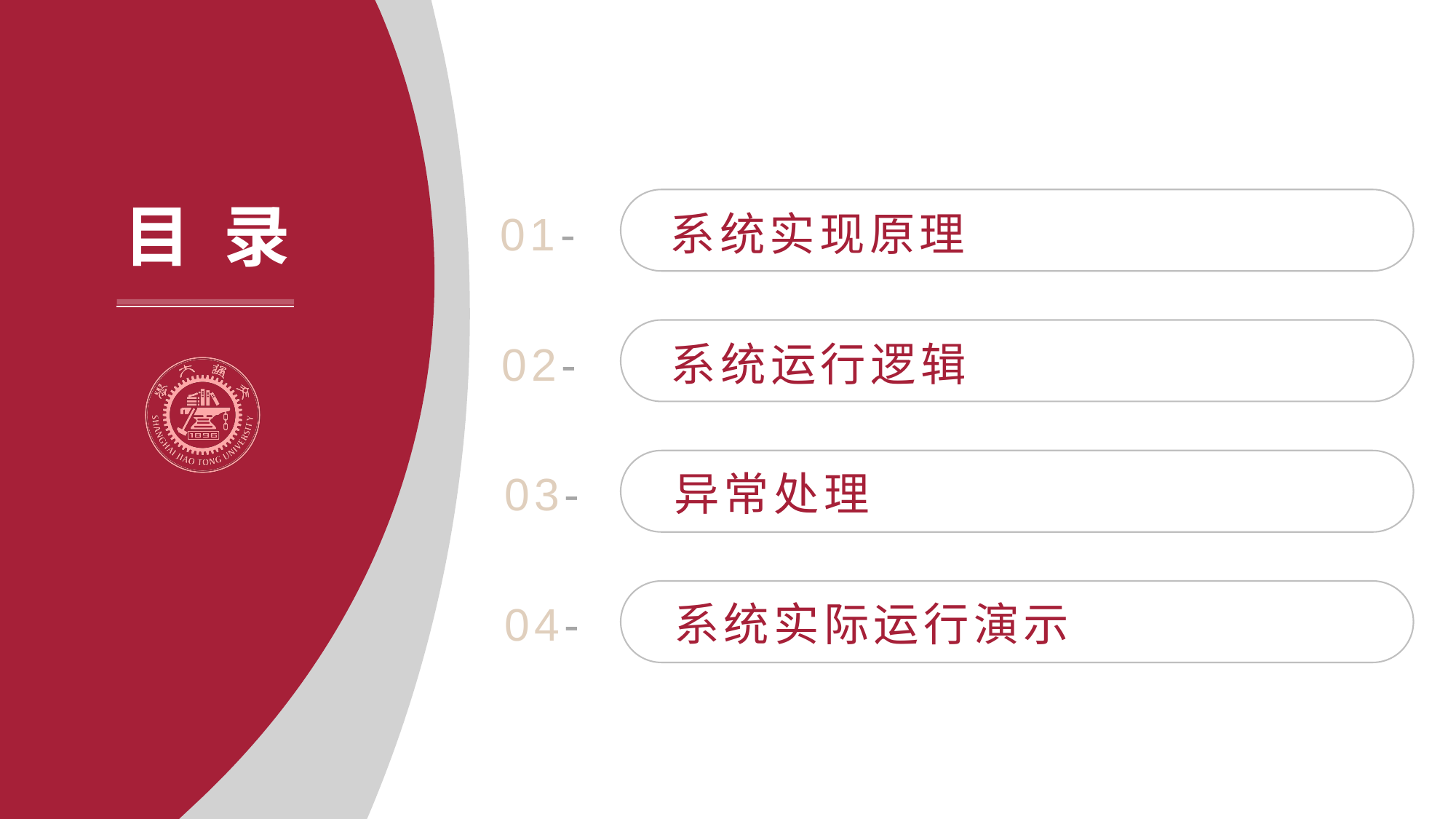

01-
系统实现原理

02-
系统运行逻辑

03-
异常处理

04-
系统实际运行演示

2